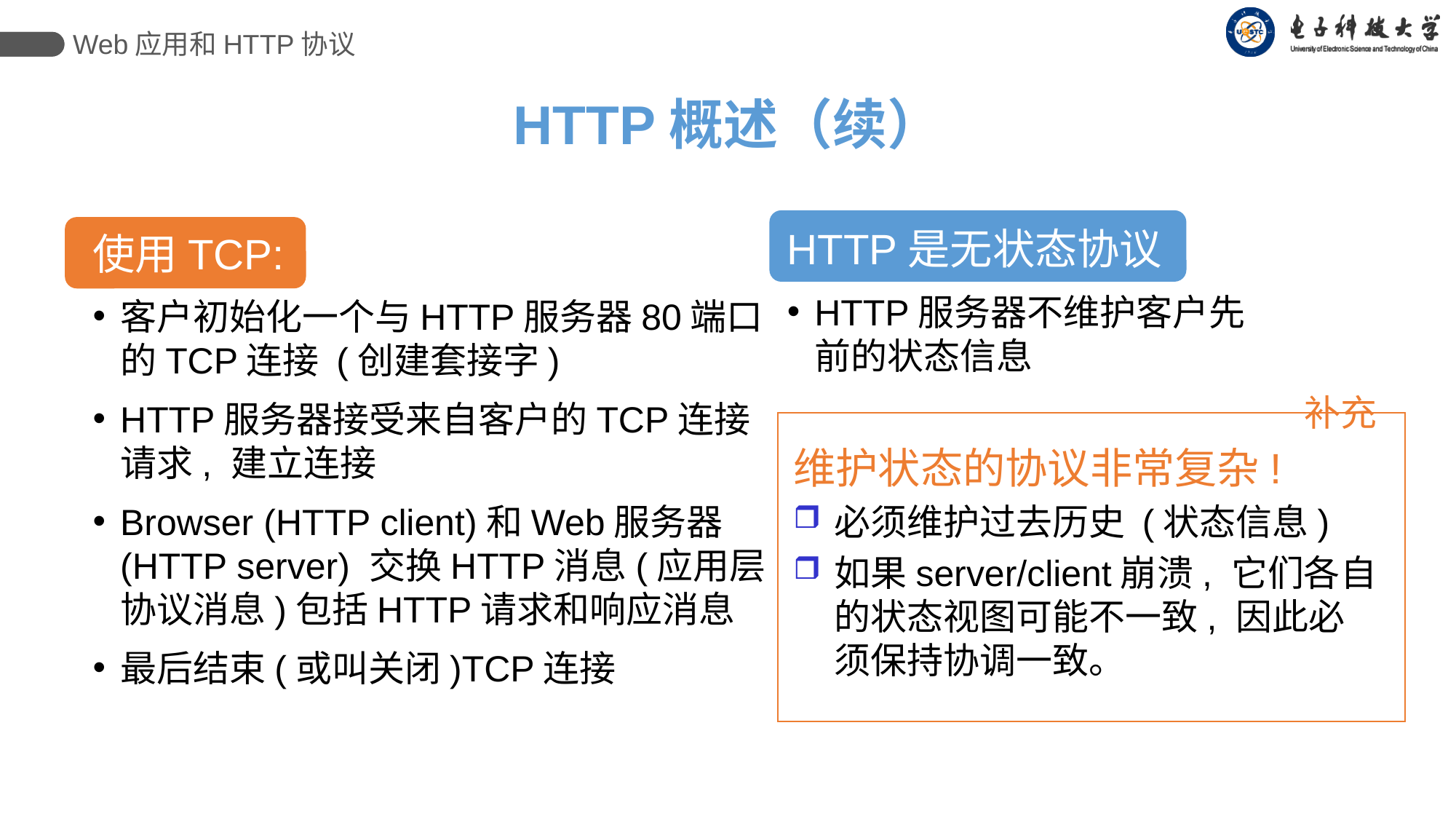

Web应用和HTTP协议

HTTP概述（续）

HTTP是无状态协议
HTTP服务器不维护客户先前的状态信息
使用TCP:
客户初始化一个与HTTP服务器80端口的TCP连接 (创建套接字)
HTTP服务器接受来自客户的TCP连接请求, 建立连接
Browser (HTTP client)和Web服务器 (HTTP server) 交换HTTP消息(应用层协议消息)包括HTTP请求和响应消息
最后结束(或叫关闭)TCP连接
补充

维护状态的协议非常复杂!
必须维护过去历史 (状态信息)
如果server/client崩溃, 它们各自的状态视图可能不一致, 因此必须保持协调一致。